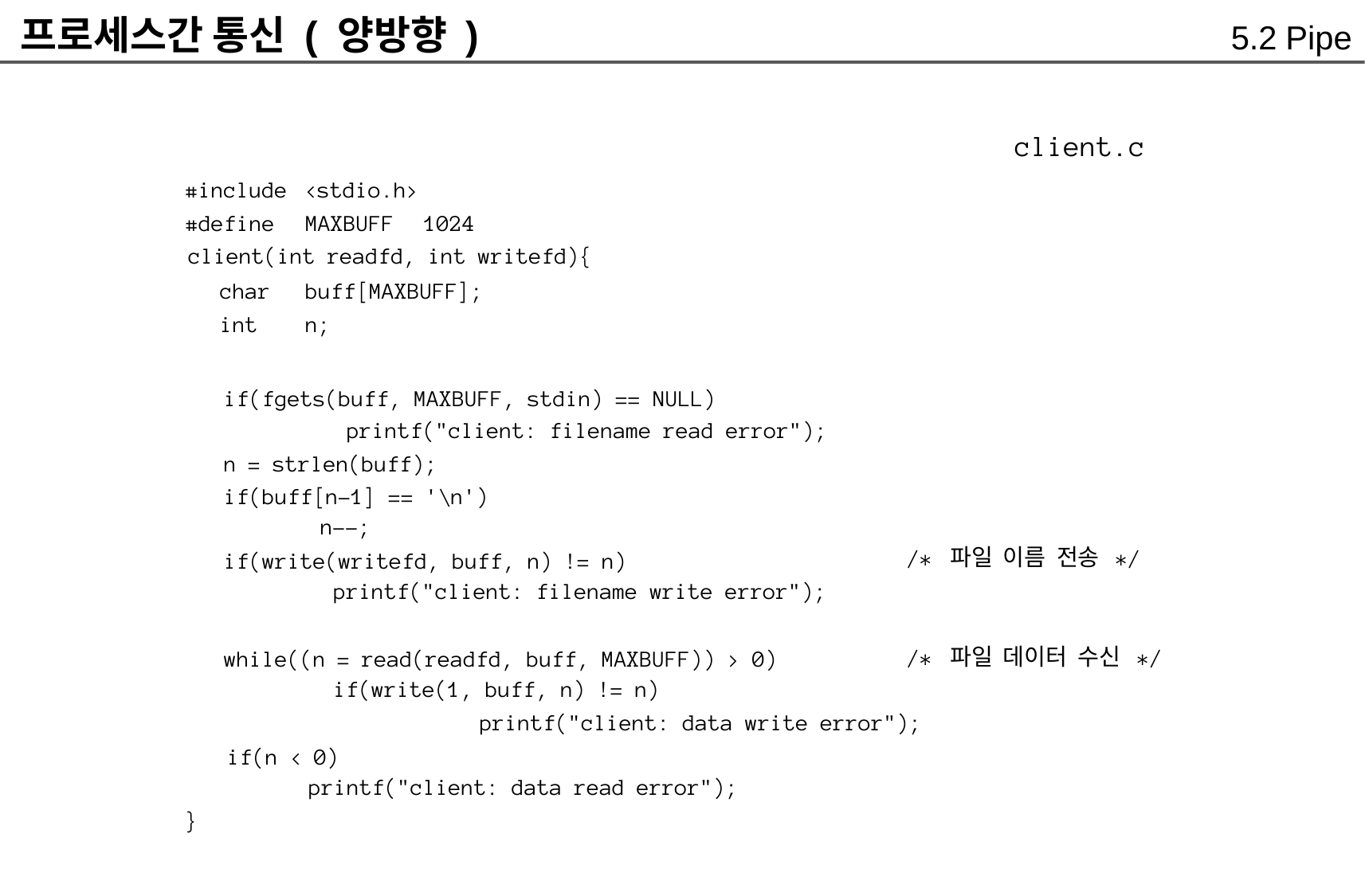

프로세스간 통신 ( 양방향 )
5.2 Pipe

client.c
#include   <stdio.h>
#define
MAXBUFF
1024
client(int  readfd,  int  writefd){
char
int
buff[MAXBUFF];
n;
if(fgets(buff,  MAXBUFF,  stdin)  ==  NULL)
			printf("client:  filename  read  error");
n  =  strlen(buff);
if(buff[n-1]  ==  '\n')
	n--;
if(write(writefd,  buff,  n)  !=  n)
		printf("client:  filename  write  error");

while((n  =  read(readfd,  buff,  MAXBUFF))  >  0)
/*  파일  이름  전송  */

/*  파일  데이터  수신  */
		if(write(1,  buff,  n)  !=  n)
			printf("client:  data  write  error");
if(n  <  0)
	printf("client:  data  read  error");
}